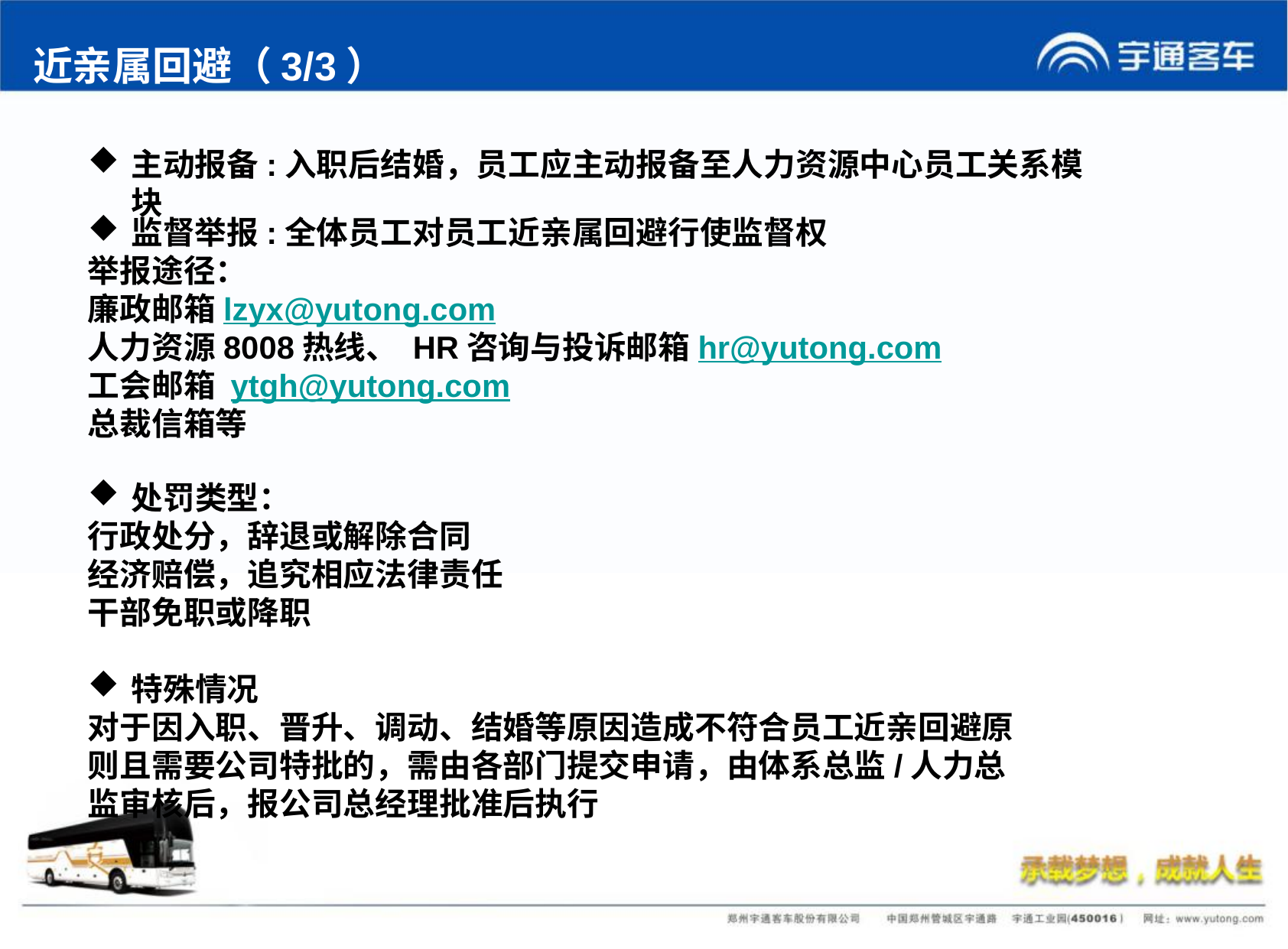

近亲属回避（3/3）
主动报备:入职后结婚，员工应主动报备至人力资源中心员工关系模块
监督举报:全体员工对员工近亲属回避行使监督权
举报途径：
廉政邮箱lzyx@yutong.com
人力资源8008热线、 HR咨询与投诉邮箱hr@yutong.com
工会邮箱 ytgh@yutong.com
总裁信箱等
处罚类型：
行政处分，辞退或解除合同
经济赔偿，追究相应法律责任
干部免职或降职
特殊情况
对于因入职、晋升、调动、结婚等原因造成不符合员工近亲回避原则且需要公司特批的，需由各部门提交申请，由体系总监/人力总监审核后，报公司总经理批准后执行